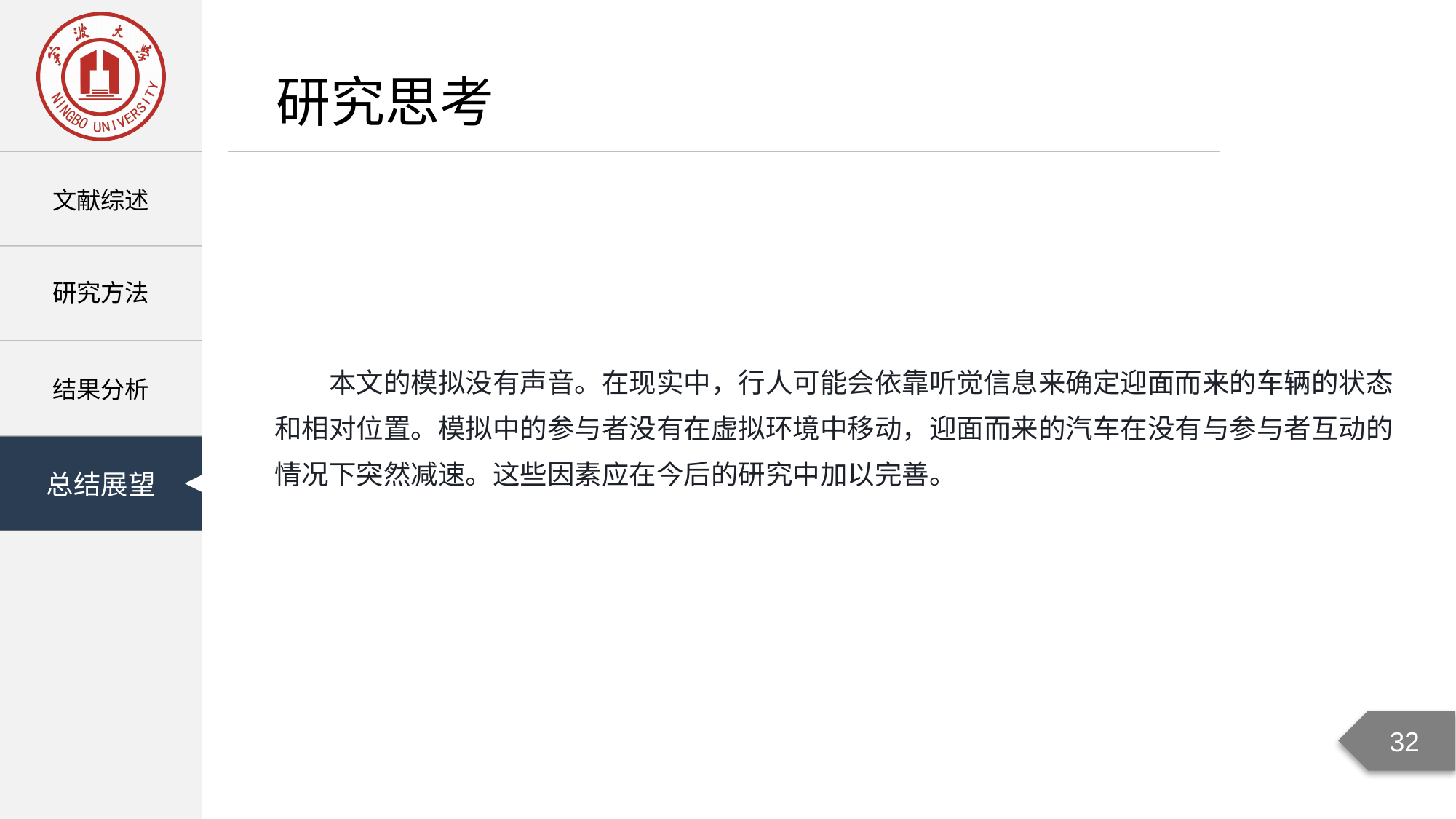

研究思考
本文的模拟没有声音。在现实中，行人可能会依靠听觉信息来确定迎面而来的车辆的状态和相对位置。模拟中的参与者没有在虚拟环境中移动，迎面而来的汽车在没有与参与者互动的情况下突然减速。这些因素应在今后的研究中加以完善。